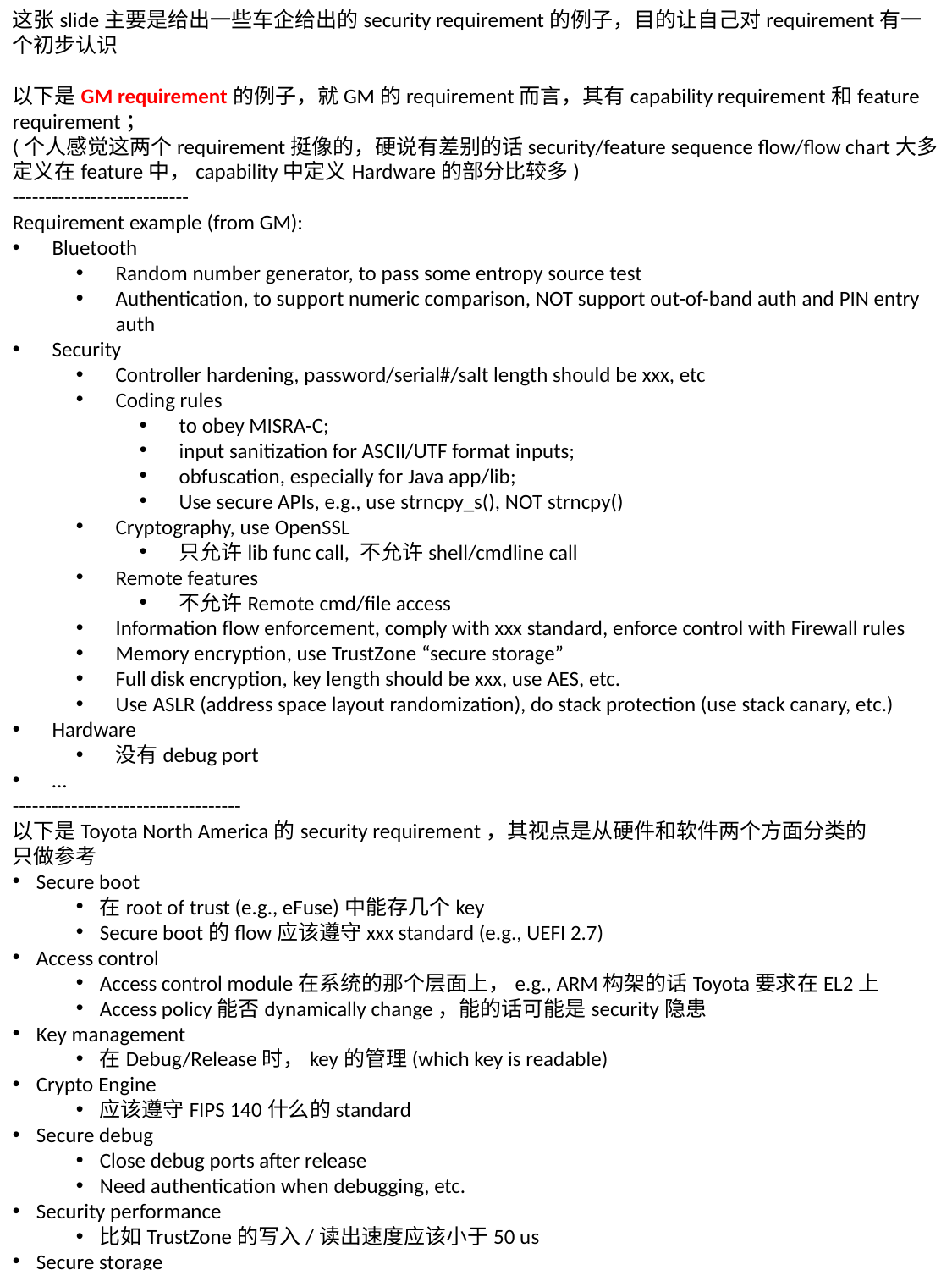

这张slide主要是给出一些车企给出的security requirement的例子，目的让自己对requirement有一个初步认识

以下是GM requirement的例子，就GM的requirement而言，其有capability requirement和feature requirement；
(个人感觉这两个requirement挺像的，硬说有差别的话security/feature sequence flow/flow chart大多定义在feature中，capability中定义Hardware的部分比较多)
---------------------------
Requirement example (from GM):
Bluetooth
Random number generator, to pass some entropy source test
Authentication, to support numeric comparison, NOT support out-of-band auth and PIN entry auth
Security
Controller hardening, password/serial#/salt length should be xxx, etc
Coding rules
to obey MISRA-C;
input sanitization for ASCII/UTF format inputs;
obfuscation, especially for Java app/lib;
Use secure APIs, e.g., use strncpy_s(), NOT strncpy()
Cryptography, use OpenSSL
只允许lib func call, 不允许shell/cmdline call
Remote features
不允许Remote cmd/file access
Information flow enforcement, comply with xxx standard, enforce control with Firewall rules
Memory encryption, use TrustZone “secure storage”
Full disk encryption, key length should be xxx, use AES, etc.
Use ASLR (address space layout randomization), do stack protection (use stack canary, etc.)
Hardware
没有debug port
…
-----------------------------------
以下是Toyota North America的security requirement，其视点是从硬件和软件两个方面分类的
只做参考
Secure boot
在root of trust (e.g., eFuse)中能存几个key
Secure boot的flow应该遵守xxx standard (e.g., UEFI 2.7)
Access control
Access control module在系统的那个层面上，e.g., ARM构架的话Toyota要求在EL2上
Access policy能否dynamically change，能的话可能是security隐患
Key management
在Debug/Release时，key的管理(which key is readable)
Crypto Engine
应该遵守FIPS 140什么的standard
Secure debug
Close debug ports after release
Need authentication when debugging, etc.
Security performance
比如TrustZone的写入/读出速度应该小于50 us
Secure storage
Follow TCG OPAL 2.0 standard (这个似乎是定义SSD拥有硬件上的加密功能，能将得到的数据加密后再保存)
Etc.

以下是Toyota JAPAN的security要件，感觉这个写的更有条理
---------------------------
Reprogramming security (SW)
Firmware must be encrypted using AES128 CBC or CTR
Signature must be RSASSA-PKCS1_v1_5 2048 SHA-256
Sequence must follow [some predefined sequence]
Security Chip (HW)
TCG TPM2.0 Librart仕様に準拠したセキュリティチップを採用する
暗号鍵運用
Must be in somewhere (e.g., in Secure Storage)
Must be provided by who (e.g., chip vendor)
脆弱性対策
暗号アルゴリズムに対してCAVP相当の動作確認をする, Cryptographic Algorithm Validation Program (CAVP)
乱数生成器に対してAIS31(真性乱数)、AIS20(疑似乱数)相当の動作確認をする
リプログラミング時には完全性をチェックする
セキュアブートを行う
侵入検知
FirewallはxxxのBehaviorをする
強制アクセス制御はxxxのBehaviorをする
セキュアブートはxxxのBehaviorをする
プライバシー
所定のPI(Personal Information)を不揮発メモリに格納する場合には暗号化する
暗号化アルゴリズムは、AES128 (CBC or CTR)
HDCP
HWで実装する
コンテンツの映像部分の暗号化
Etc.
比CAVP还要严格的加密algo认证有CMVP (Cryptographic Module Validation Program)，似乎很难拿到
The Opal Storage Specification (OPAL) is a set of specifications for features of data storage devices (such as disk drives) that enhance their security.